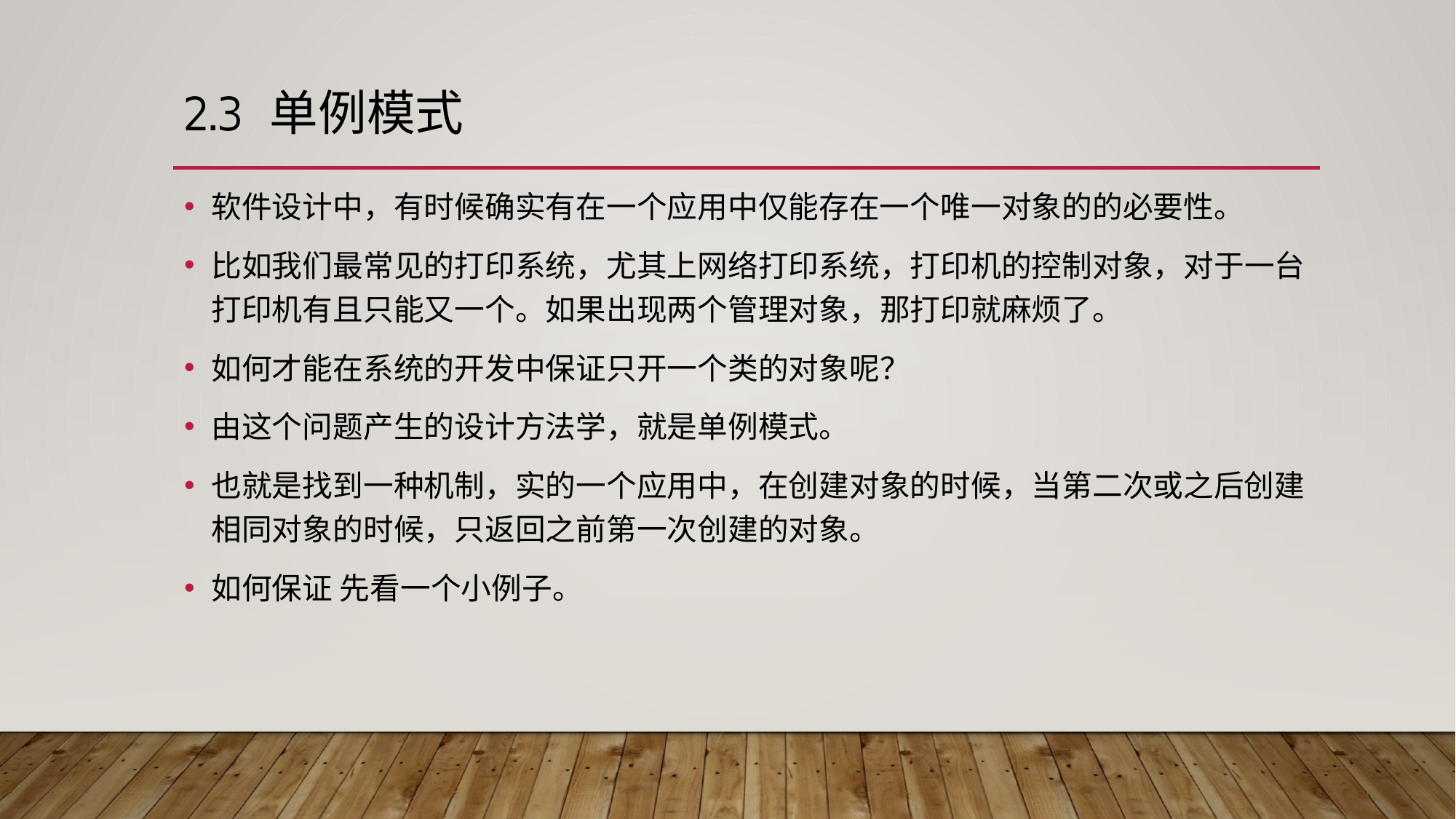

# 2.3 单例模式
软件设计中，有时候确实有在一个应用中仅能存在一个唯一对象的的必要性。
比如我们最常见的打印系统，尤其上网络打印系统，打印机的控制对象，对于一台打印机有且只能又一个。如果出现两个管理对象，那打印就麻烦了。
如何才能在系统的开发中保证只开一个类的对象呢？
由这个问题产生的设计方法学，就是单例模式。
也就是找到一种机制，实的一个应用中，在创建对象的时候，当第二次或之后创建相同对象的时候，只返回之前第一次创建的对象。
如何保证 先看一个小例子。